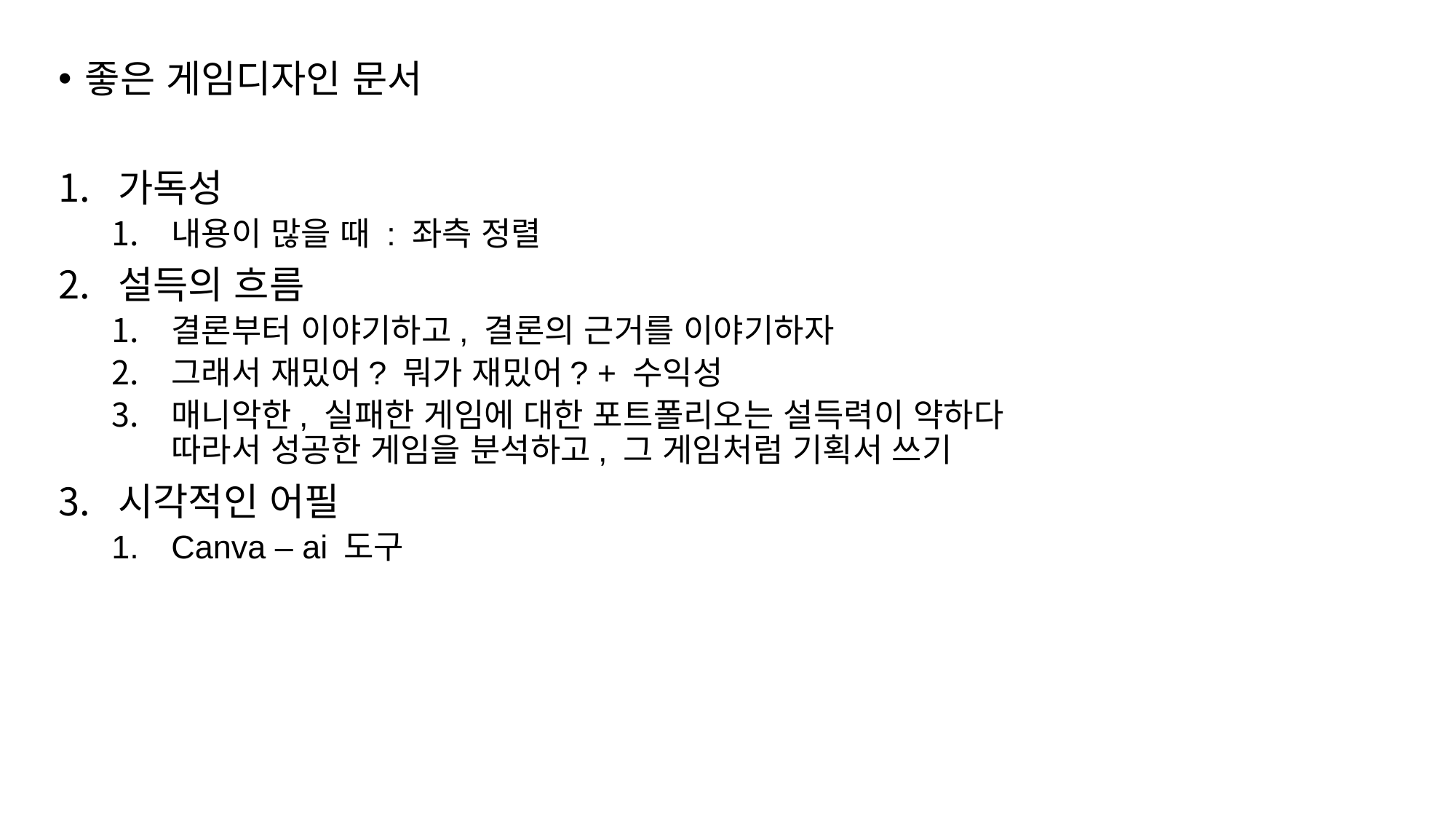

좋은 게임디자인 문서

가독성
내용이 많을 때 : 좌측 정렬
설득의 흐름
결론부터 이야기하고, 결론의 근거를 이야기하자
그래서 재밌어? 뭐가 재밌어? + 수익성
매니악한, 실패한 게임에 대한 포트폴리오는 설득력이 약하다
따라서 성공한 게임을 분석하고, 그 게임처럼 기획서 쓰기
시각적인 어필
Canva – ai 도구